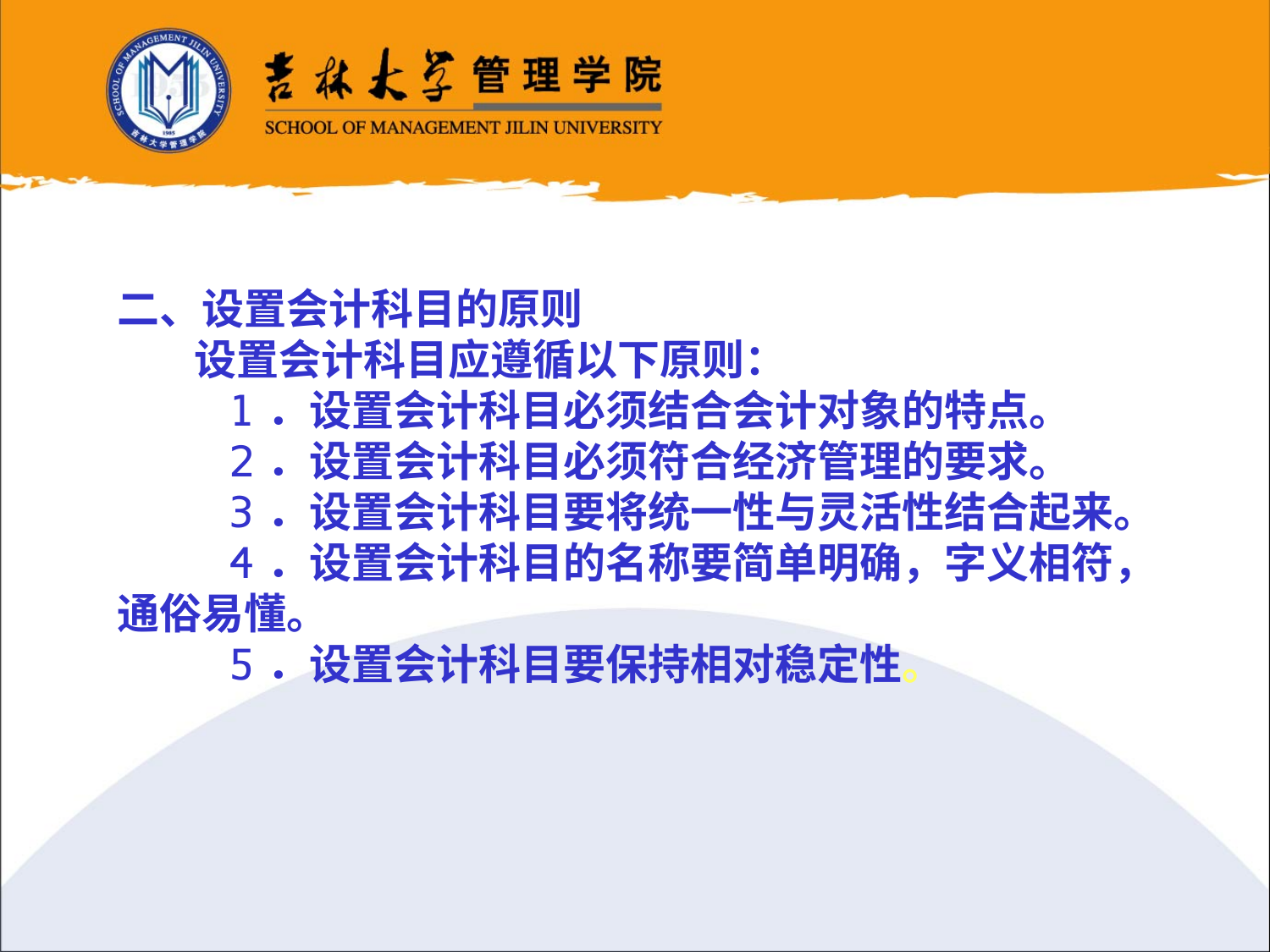

二、设置会计科目的原则
       设置会计科目应遵循以下原则：
         1．设置会计科目必须结合会计对象的特点。
         2．设置会计科目必须符合经济管理的要求。
         3．设置会计科目要将统一性与灵活性结合起来。
         4．设置会计科目的名称要简单明确，字义相符，通俗易懂。
         5．设置会计科目要保持相对稳定性。
39